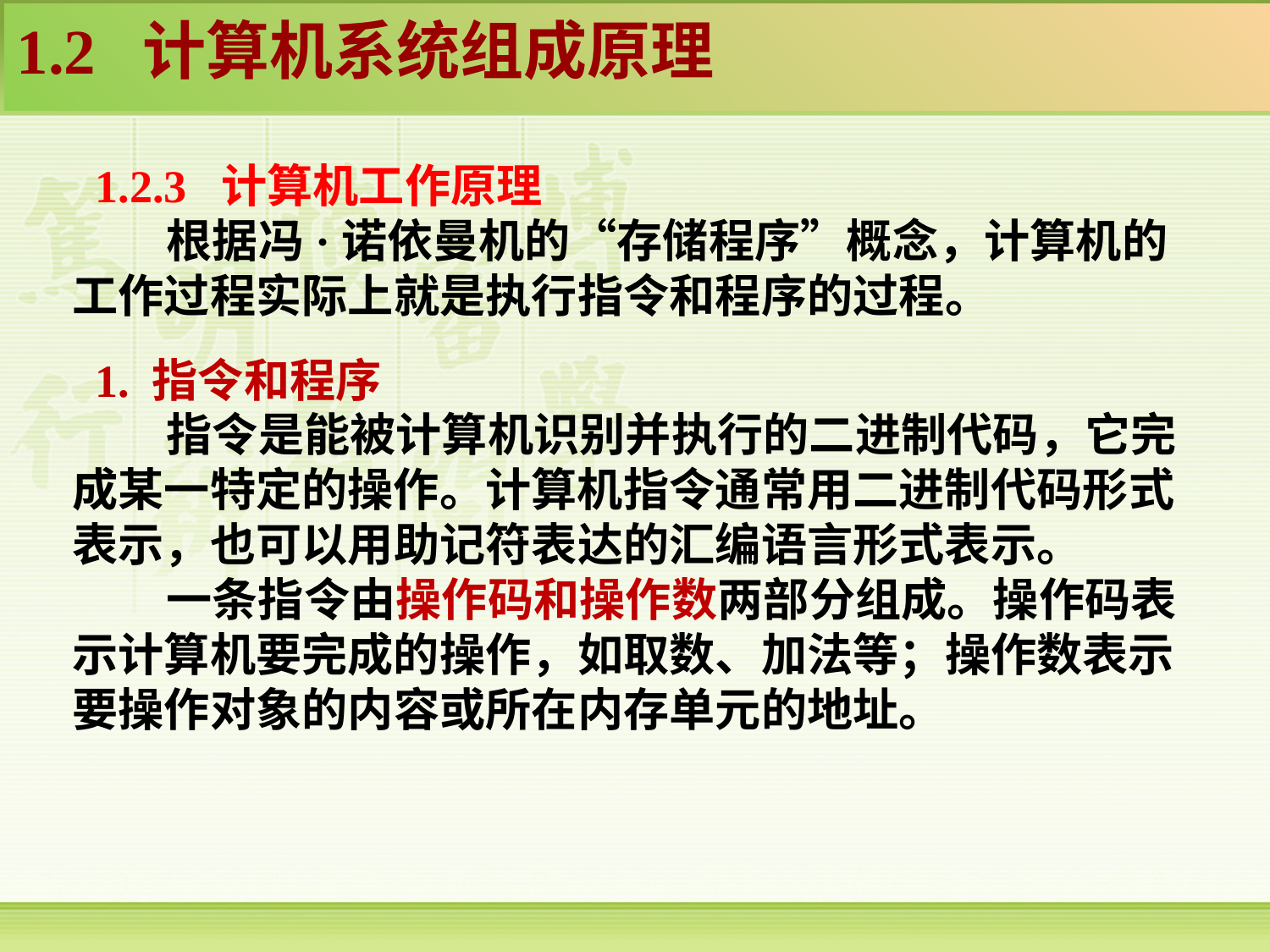

1.2  计算机系统组成原理
  1.2.3  计算机工作原理
        根据冯·诺依曼机的“存储程序”概念，计算机的工作过程实际上就是执行指令和程序的过程。

  1. 指令和程序
        指令是能被计算机识别并执行的二进制代码，它完成某一特定的操作。计算机指令通常用二进制代码形式表示，也可以用助记符表达的汇编语言形式表示。
        一条指令由操作码和操作数两部分组成。操作码表示计算机要完成的操作，如取数、加法等；操作数表示要操作对象的内容或所在内存单元的地址。

23